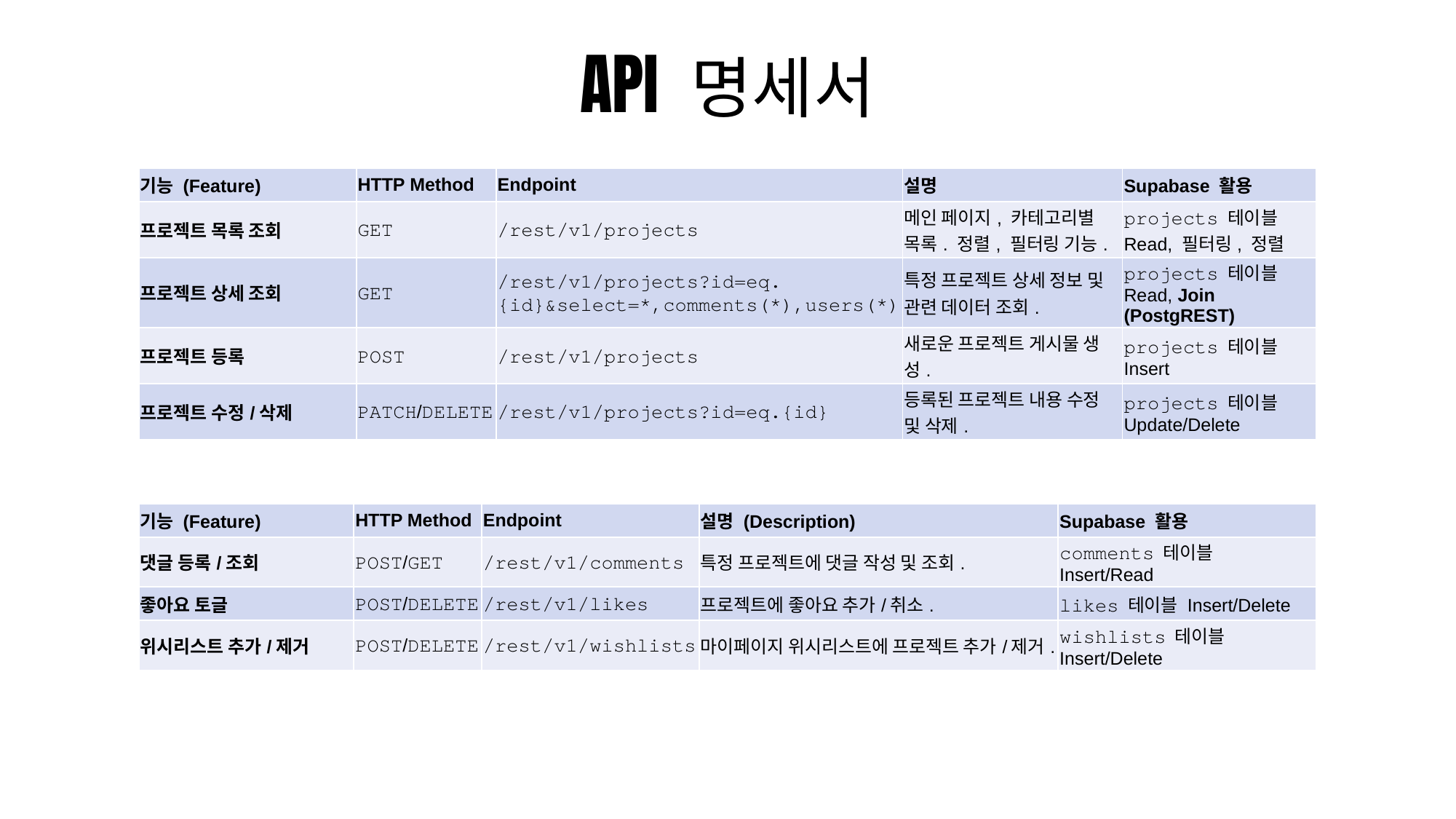

# API 명세서
| 기능 (Feature) | HTTP Method | Endpoint | 설명 | Supabase 활용 |
| --- | --- | --- | --- | --- |
| 프로젝트 목록 조회 | GET | /rest/v1/projects | 메인 페이지, 카테고리별 목록. 정렬, 필터링 기능. | projects 테이블 Read, 필터링, 정렬 |
| 프로젝트 상세 조회 | GET | /rest/v1/projects?id=eq.{id}&select=\*,comments(\*),users(\*) | 특정 프로젝트 상세 정보 및 관련 데이터 조회. | projects 테이블 Read, Join (PostgREST) |
| 프로젝트 등록 | POST | /rest/v1/projects | 새로운 프로젝트 게시물 생성. | projects 테이블 Insert |
| 프로젝트 수정/삭제 | PATCH/DELETE | /rest/v1/projects?id=eq.{id} | 등록된 프로젝트 내용 수정 및 삭제. | projects 테이블 Update/Delete |
| 기능 (Feature) | HTTP Method | Endpoint | 설명 (Description) | Supabase 활용 |
| --- | --- | --- | --- | --- |
| 댓글 등록/조회 | POST/GET | /rest/v1/comments | 특정 프로젝트에 댓글 작성 및 조회. | comments 테이블 Insert/Read |
| 좋아요 토글 | POST/DELETE | /rest/v1/likes | 프로젝트에 좋아요 추가/취소. | likes 테이블 Insert/Delete |
| 위시리스트 추가/제거 | POST/DELETE | /rest/v1/wishlists | 마이페이지 위시리스트에 프로젝트 추가/제거. | wishlists 테이블 Insert/Delete |